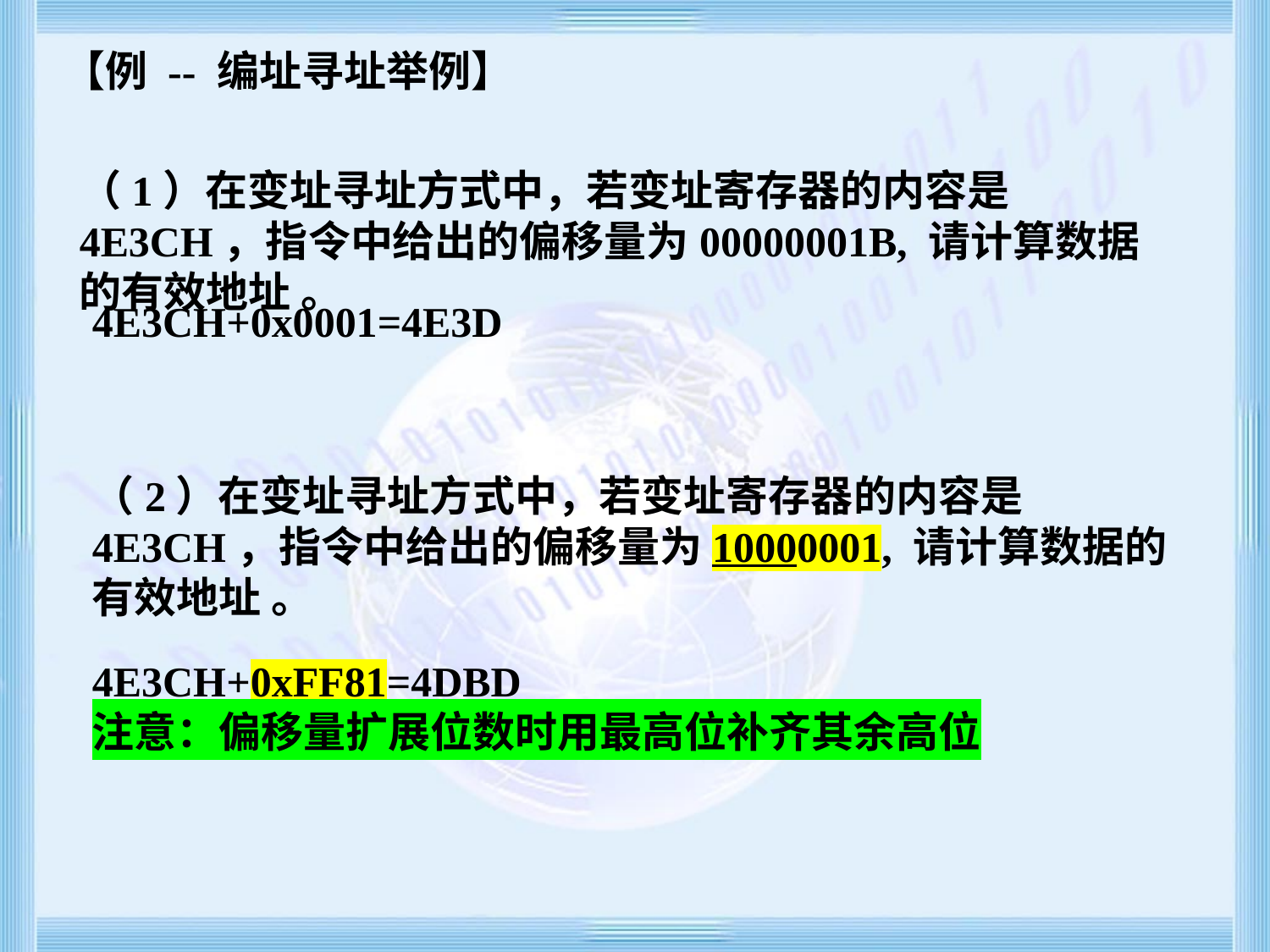

【例 -- 编址寻址举例】
（1）在变址寻址方式中，若变址寄存器的内容是4E3CH，指令中给出的偏移量为00000001B, 请计算数据的有效地址 。
4E3CH+0x0001=4E3D
（2）在变址寻址方式中，若变址寄存器的内容是4E3CH，指令中给出的偏移量为10000001, 请计算数据的有效地址 。
4E3CH+0xFF81=4DBD
注意：偏移量扩展位数时用最高位补齐其余高位